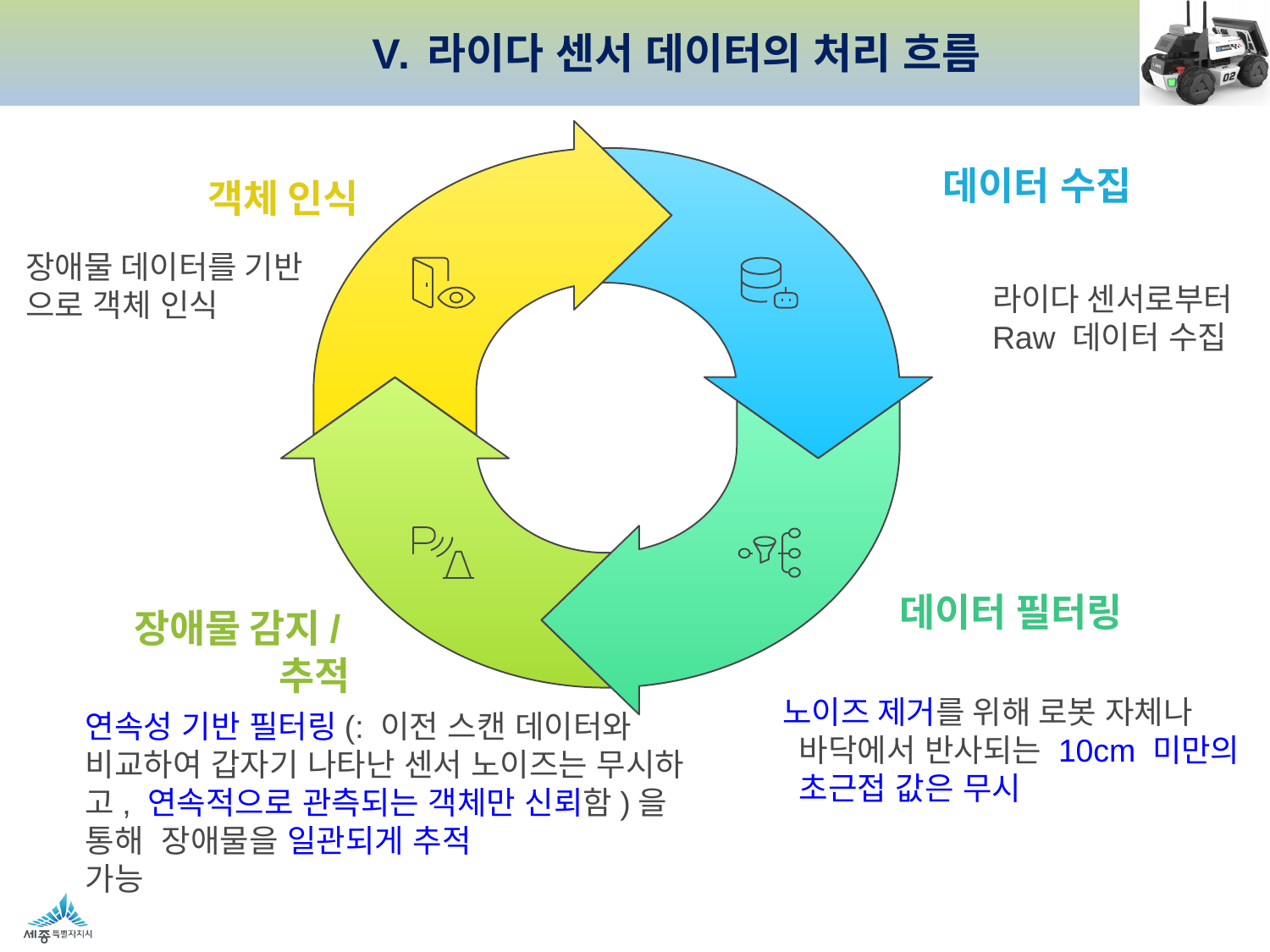

라이다 센서 데이터의 처리 흐름

    데이터 수집
객체 인식
장애물 데이터를 기반
으로 객체 인식
라이다 센서로부터 Raw 데이터 수집
데이터 필터링
장애물 감지/추적
노이즈 제거를 위해 로봇 자체나
 바닥에서 반사되는 10cm 미만의
 초근접 값은 무시
연속성 기반 필터링(: 이전 스캔 데이터와 비교하여 갑자기 나타난 센서 노이즈는 무시하고, 연속적으로 관측되는 객체만 신뢰함)을 통해  장애물을 일관되게 추적
가능